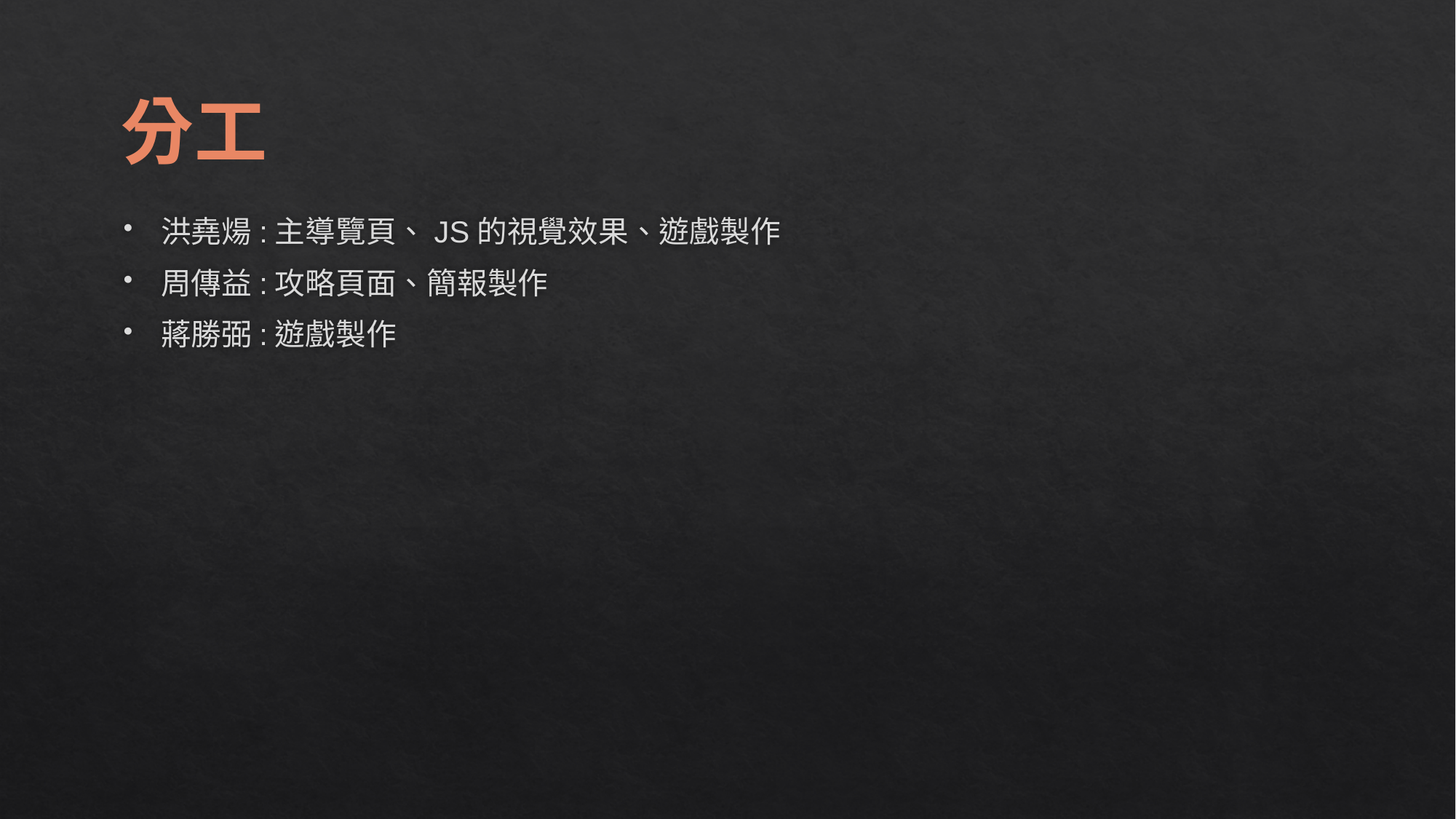

分工
洪堯煬:主導覽頁、JS的視覺效果、遊戲製作
周傳益:攻略頁面、簡報製作
蔣勝弼:遊戲製作